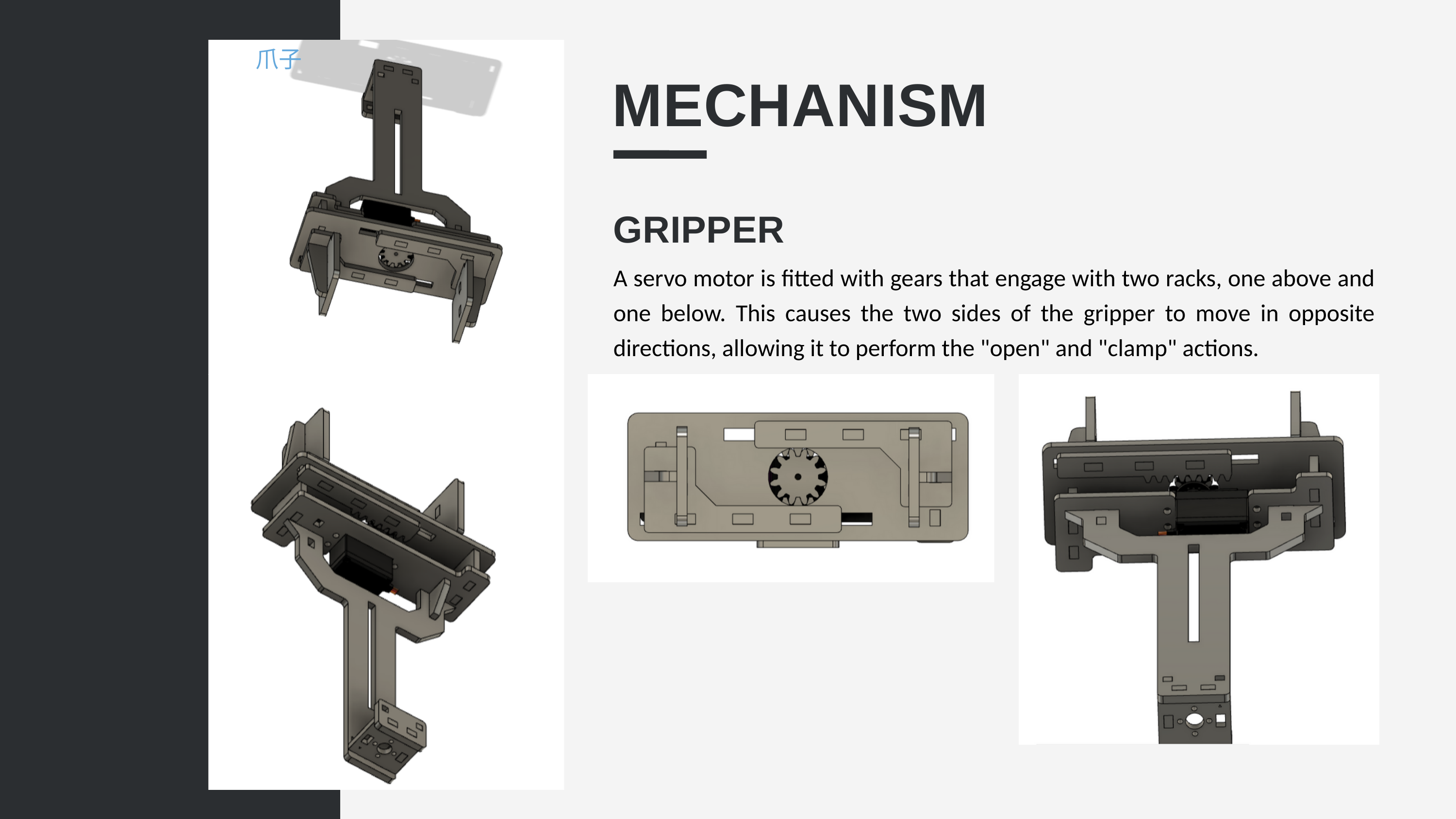

爪子

MECHANISM

GRIPPER
A servo motor is fitted with gears that engage with two racks, one above and one below. This causes the two sides of the gripper to move in opposite directions, allowing it to perform the "open" and "clamp" actions.